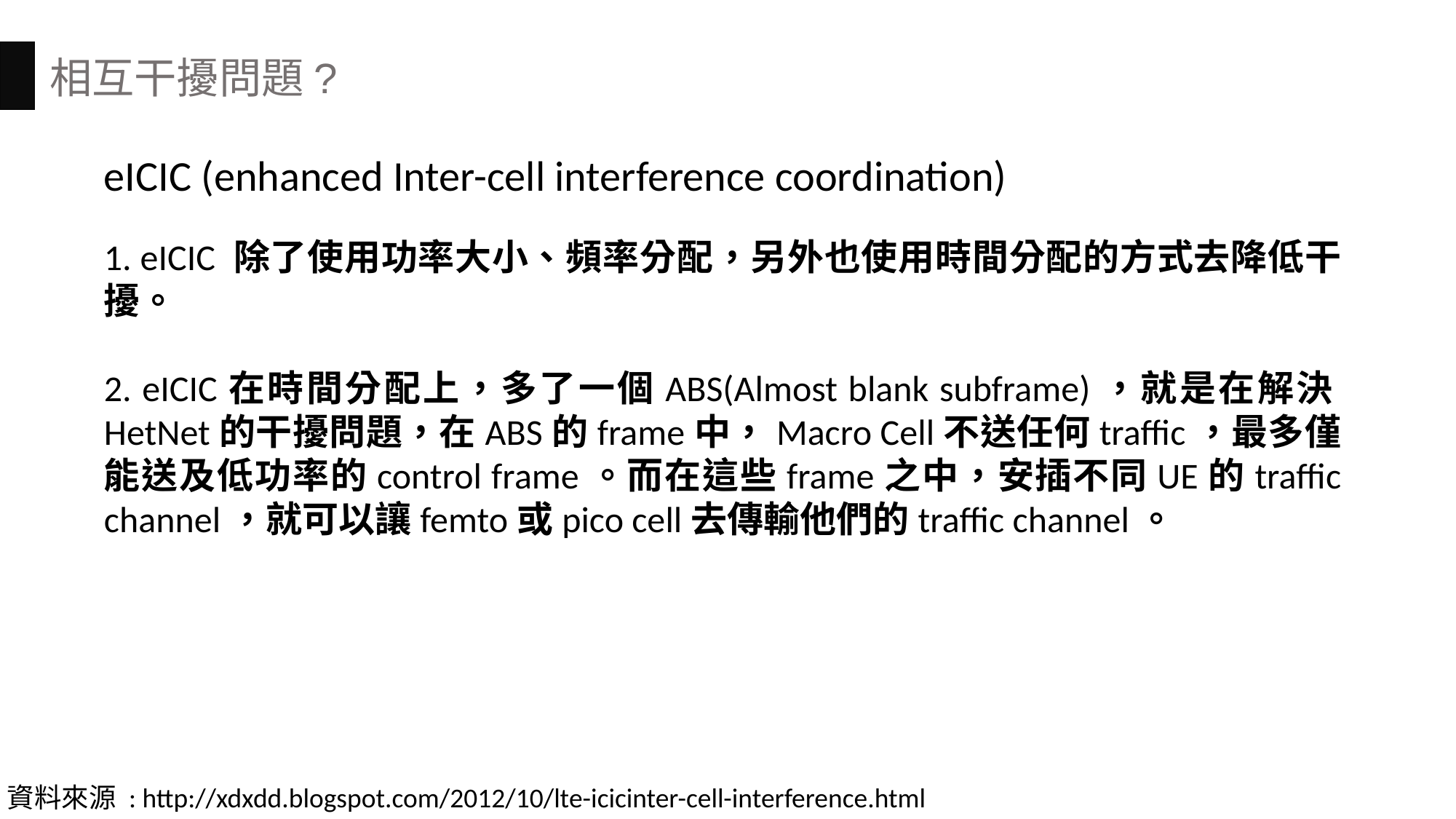

相互干擾問題?
eICIC (enhanced Inter-cell interference coordination)
1. eICIC 除了使用功率大小、頻率分配，另外也使用時間分配的方式去降低干擾。

2. eICIC在時間分配上，多了一個ABS(Almost blank subframe)，就是在解決HetNet的干擾問題，在ABS的frame中，Macro Cell不送任何traffic，最多僅能送及低功率的control frame。而在這些frame之中，安插不同UE的traffic channel，就可以讓femto或pico cell去傳輸他們的traffic channel。

資料來源 : http://xdxdd.blogspot.com/2012/10/lte-icicinter-cell-interference.html